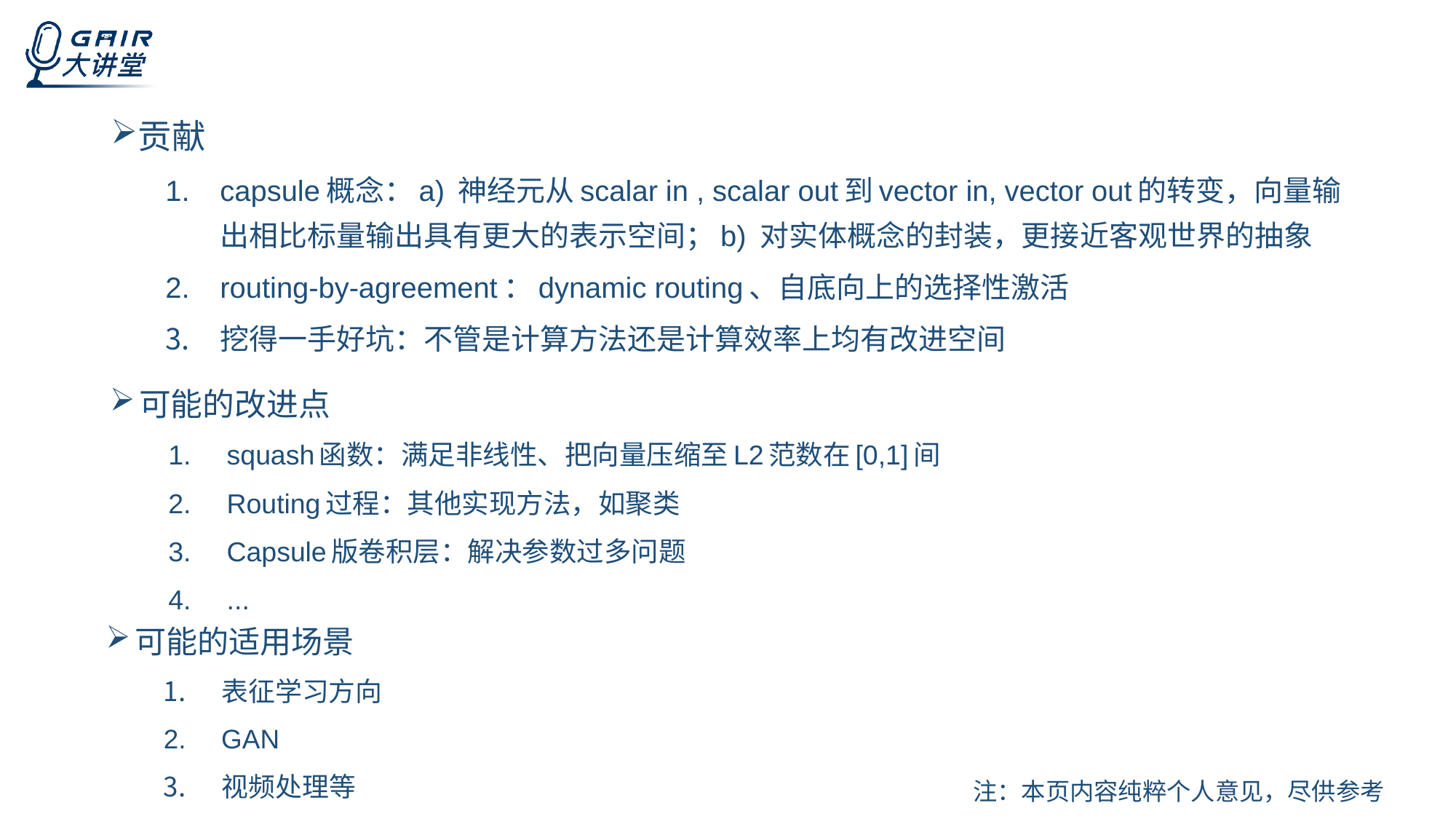

贡献
capsule概念：a) 神经元从scalar in , scalar out到vector in, vector out的转变，向量输出相比标量输出具有更大的表示空间；b) 对实体概念的封装，更接近客观世界的抽象
routing-by-agreement：dynamic routing、自底向上的选择性激活
挖得一手好坑：不管是计算方法还是计算效率上均有改进空间

可能的改进点
squash函数：满足非线性、把向量压缩至L2范数在[0,1]间
Routing过程：其他实现方法，如聚类
Capsule版卷积层：解决参数过多问题
...

可能的适用场景
表征学习方向
GAN
视频处理等

注：本页内容纯粹个人意见，尽供参考